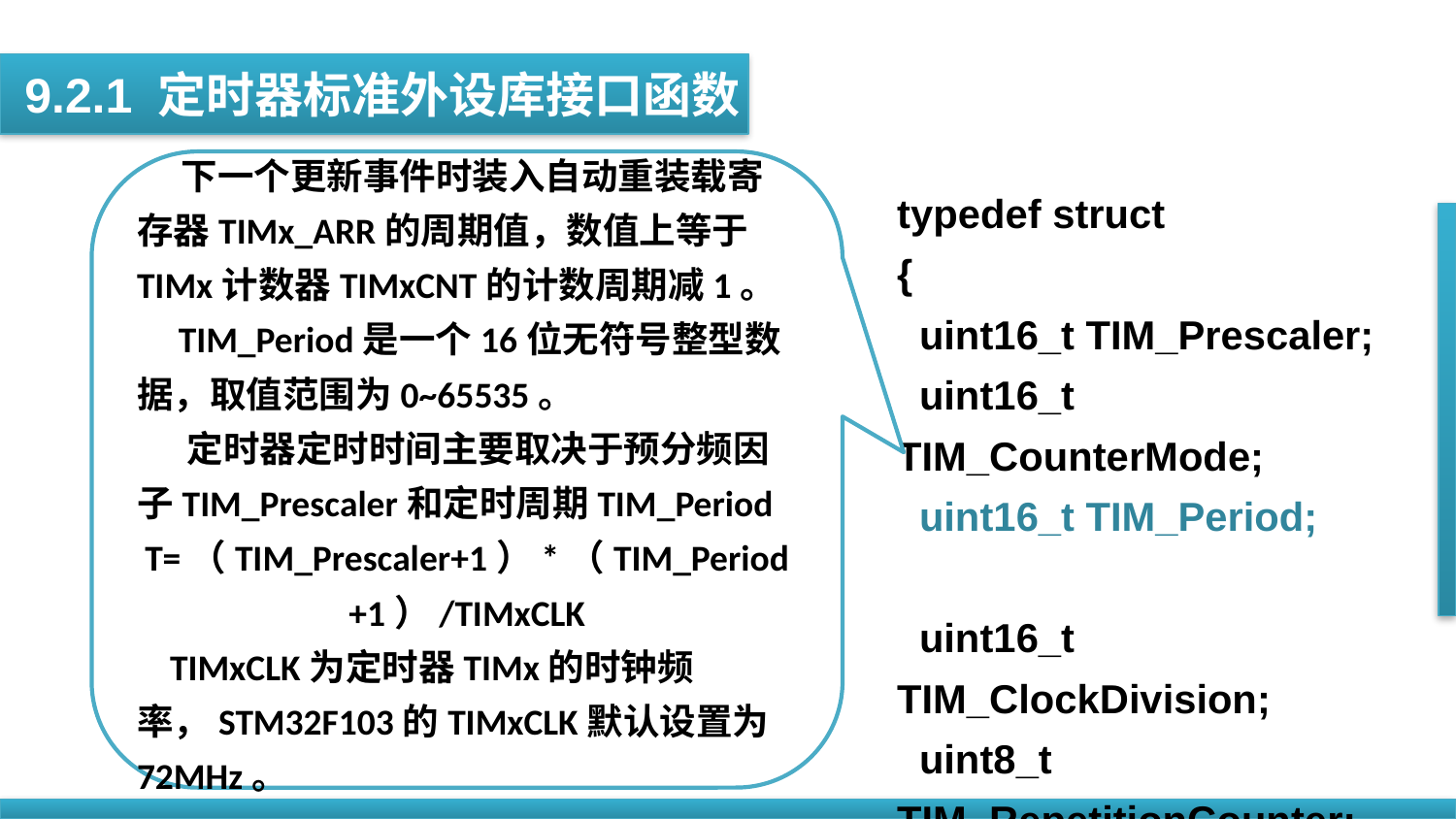

9.2.1 定时器标准外设库接口函数
     下一个更新事件时装入自动重装载寄存器TIMx_ARR的周期值，数值上等于TIMx计数器TIMxCNT的计数周期减1。
     TIM_Period是一个16位无符号整型数据，取值范围为0~65535。
     定时器定时时间主要取决于预分频因子TIM_Prescaler和定时周期TIM_Period
T=（TIM_Prescaler+1）*（TIM_Period+1）/TIMxCLK
    TIMxCLK为定时器TIMx的时钟频率，STM32F103的TIMxCLK默认设置为72MHz。
typedef struct
{
  uint16_t TIM_Prescaler;
  uint16_t TIM_CounterMode;
  uint16_t TIM_Period;
  uint16_t TIM_ClockDivision;
  uint8_t TIM_RepetitionCounter;
} TIM_TimeBaseInitTypeDef;